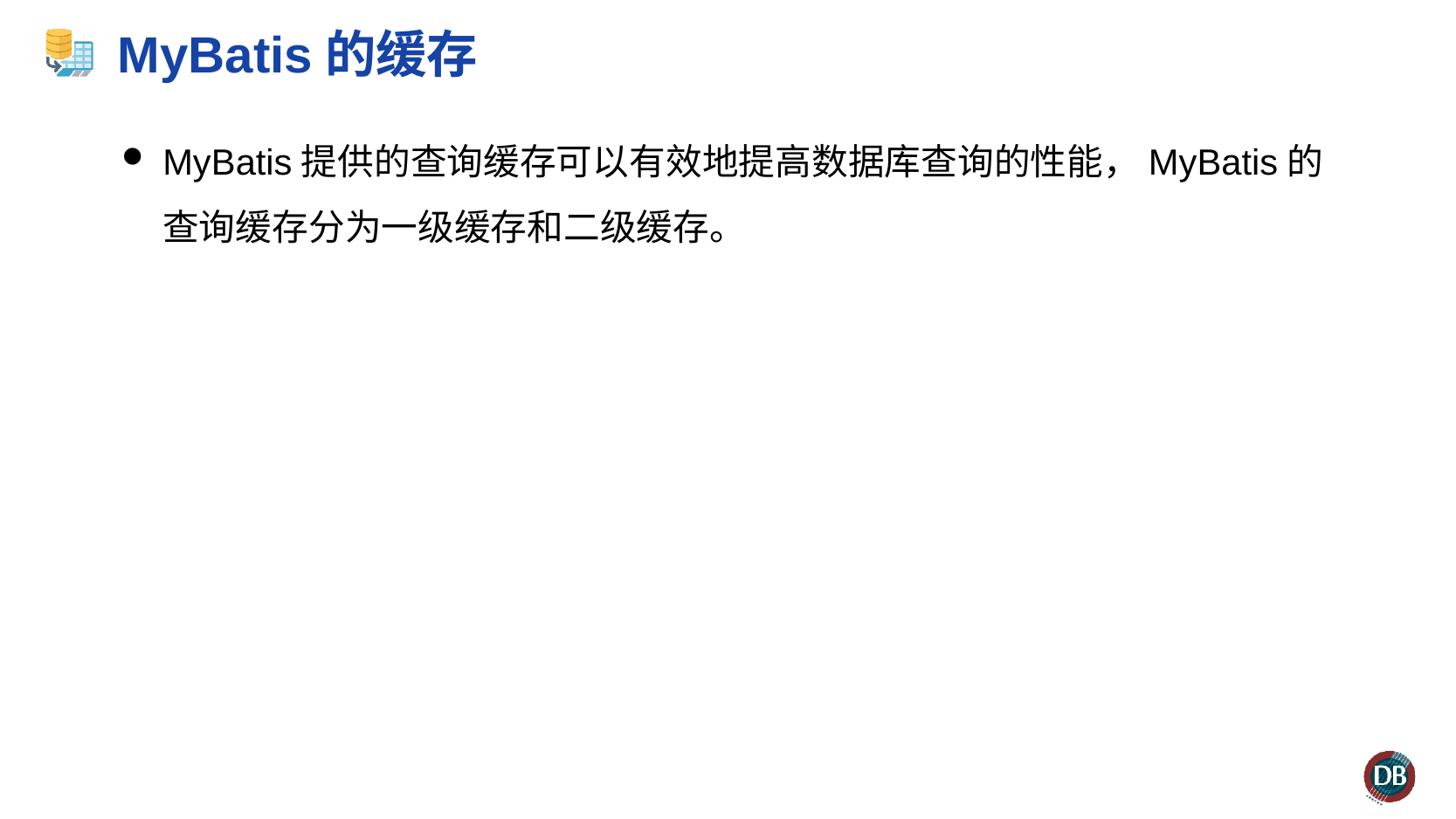

# MyBatis的缓存
MyBatis提供的查询缓存可以有效地提高数据库查询的性能，MyBatis的查询缓存分为一级缓存和二级缓存。